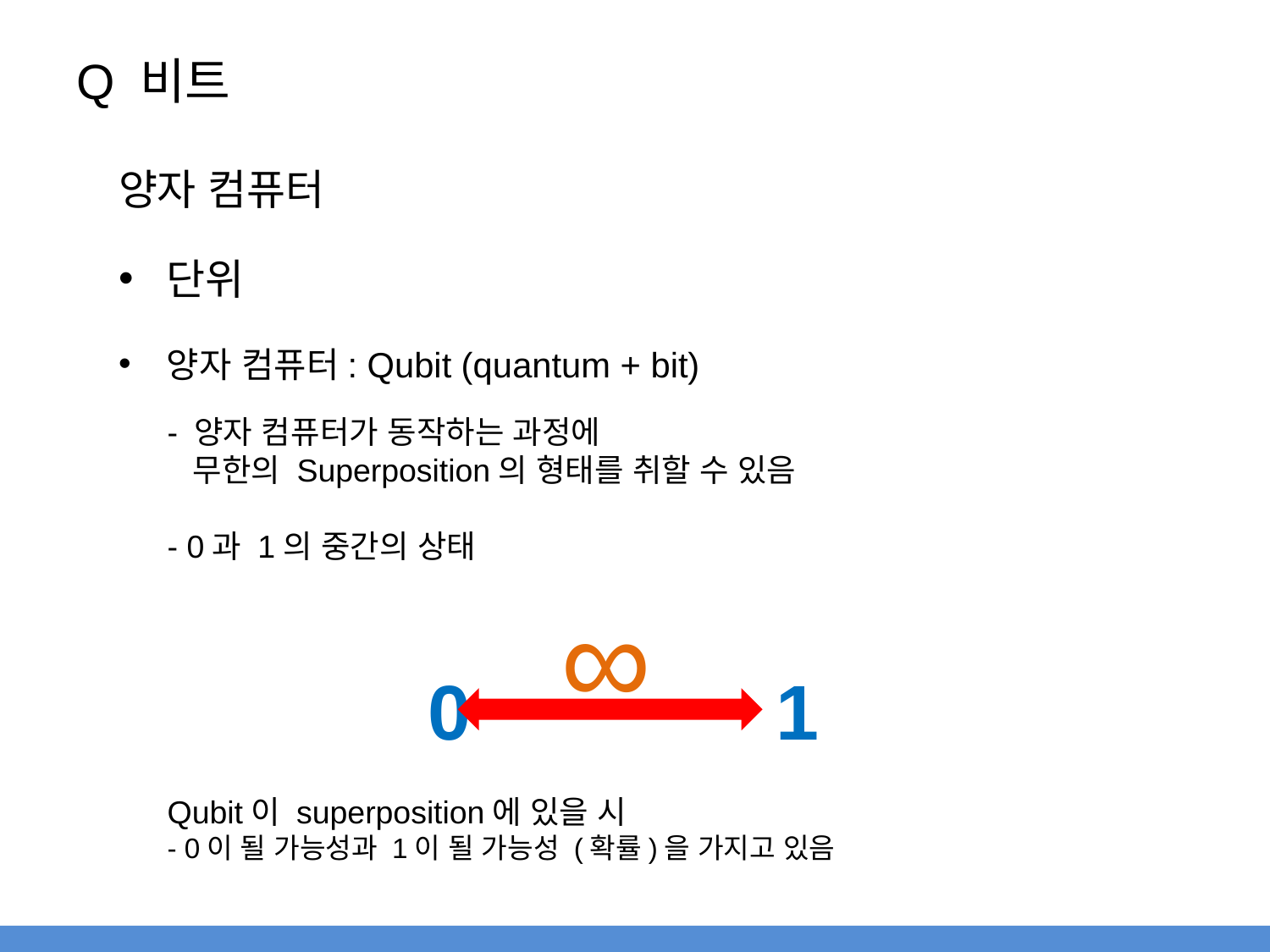

# Q 비트
양자 컴퓨터
단위
양자 컴퓨터: Qubit (quantum + bit)

- 양자 컴퓨터가 동작하는 과정에
  무한의 Superposition의 형태를 취할 수 있음

- 0과 1의 중간의 상태
∞
0
1

Qubit이 superposition에 있을 시
- 0이 될 가능성과 1이 될 가능성 (확률)을 가지고 있음